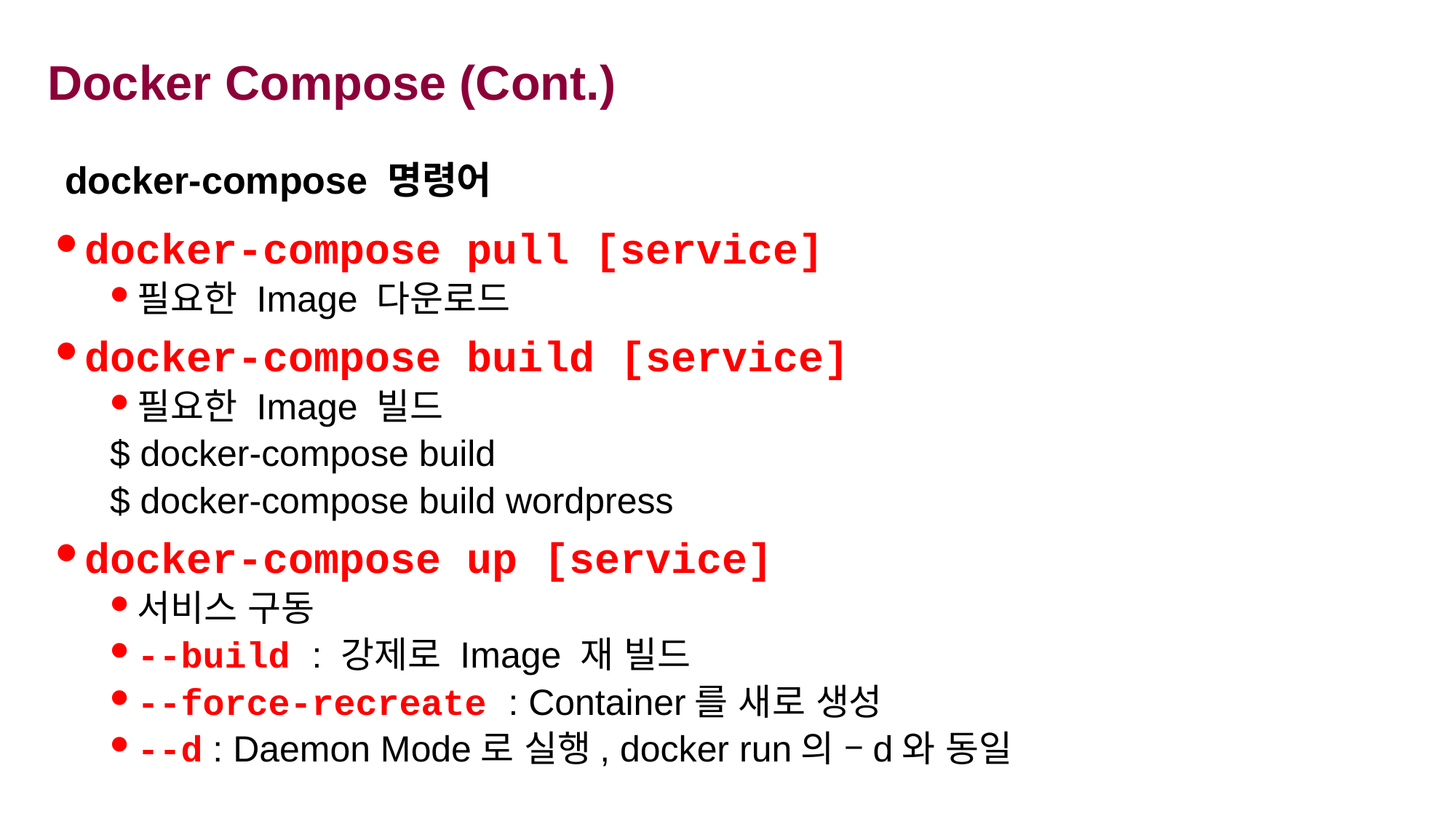

# Docker Compose (Cont.)
docker-compose 명령어
docker-compose pull [service]
필요한 Image 다운로드
docker-compose build [service]
필요한 Image 빌드
$ docker-compose build
$ docker-compose build wordpress
docker-compose up [service]
서비스 구동
--build : 강제로 Image 재 빌드
--force-recreate : Container를 새로 생성
--d : Daemon Mode로 실행, docker run의 –d와 동일